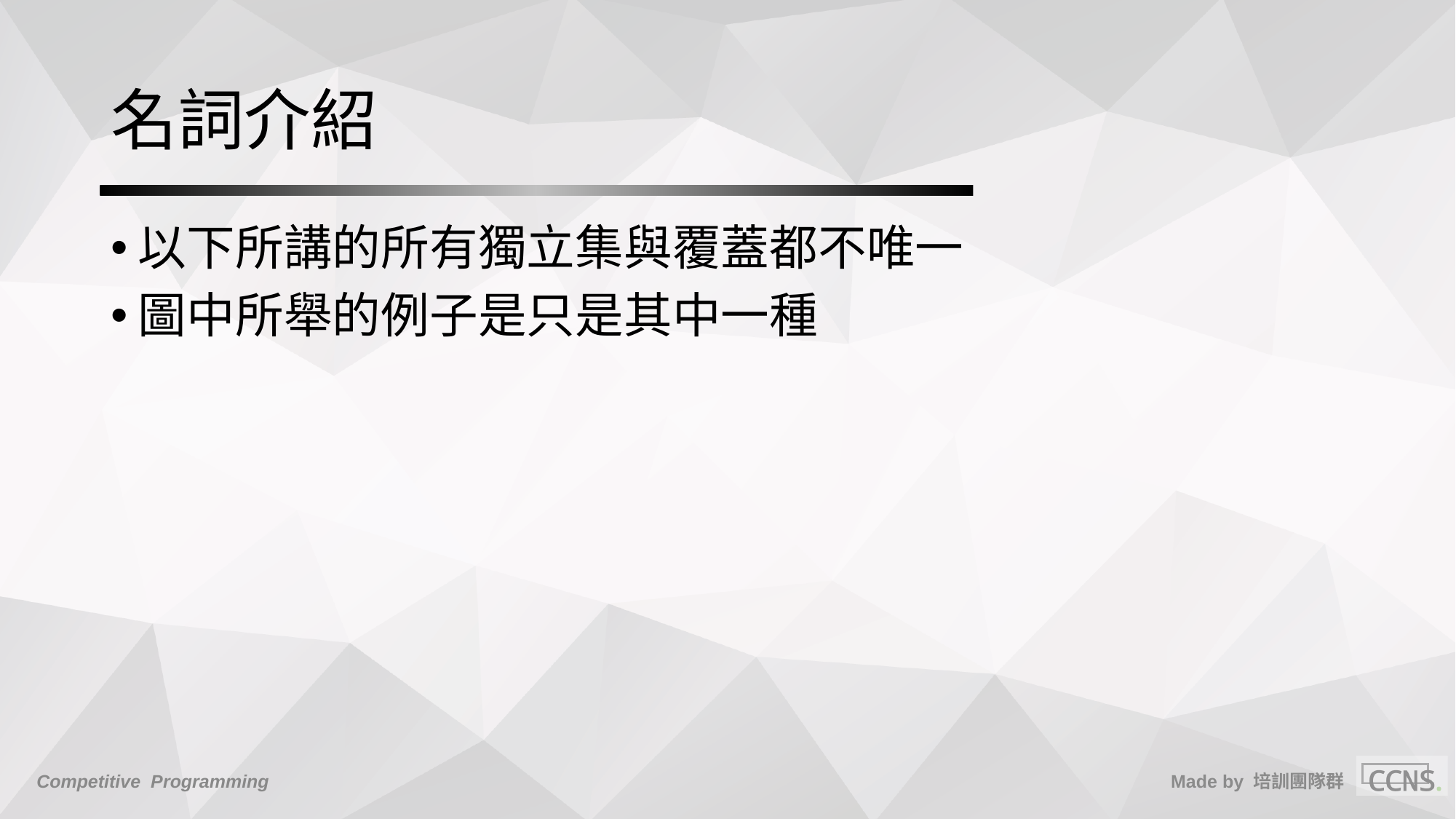

# 名詞介紹
以下所講的所有獨立集與覆蓋都不唯一
圖中所舉的例子是只是其中一種